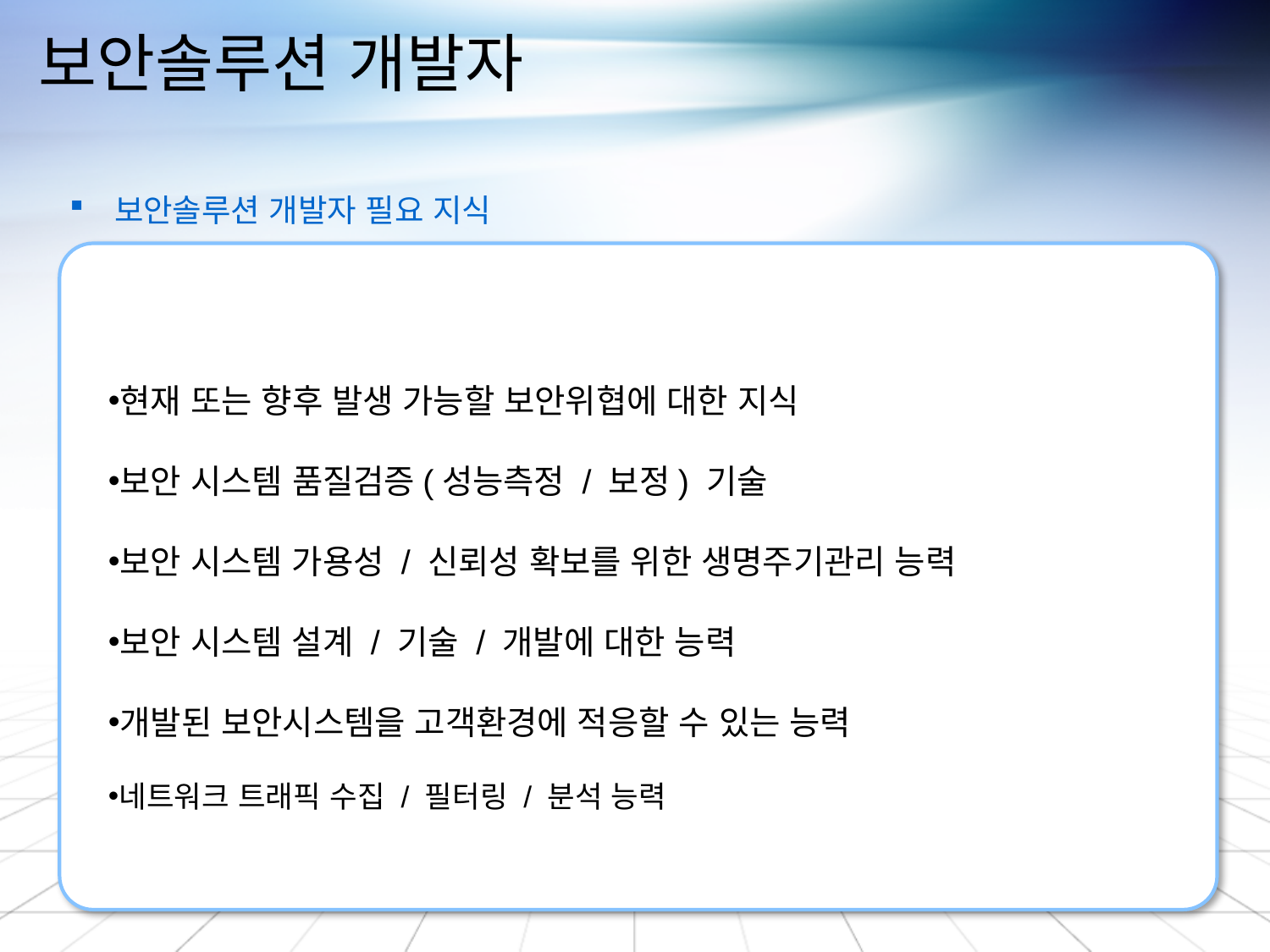

# 보안솔루션 개발자
 보안솔루션 개발자 필요 지식

현재 또는 향후 발생 가능할 보안위협에 대한 지식
보안 시스템 품질검증(성능측정 / 보정) 기술
보안 시스템 가용성 / 신뢰성 확보를 위한 생명주기관리 능력
보안 시스템 설계 / 기술 / 개발에 대한 능력
개발된 보안시스템을 고객환경에 적응할 수 있는 능력
네트워크 트래픽 수집 / 필터링 / 분석 능력